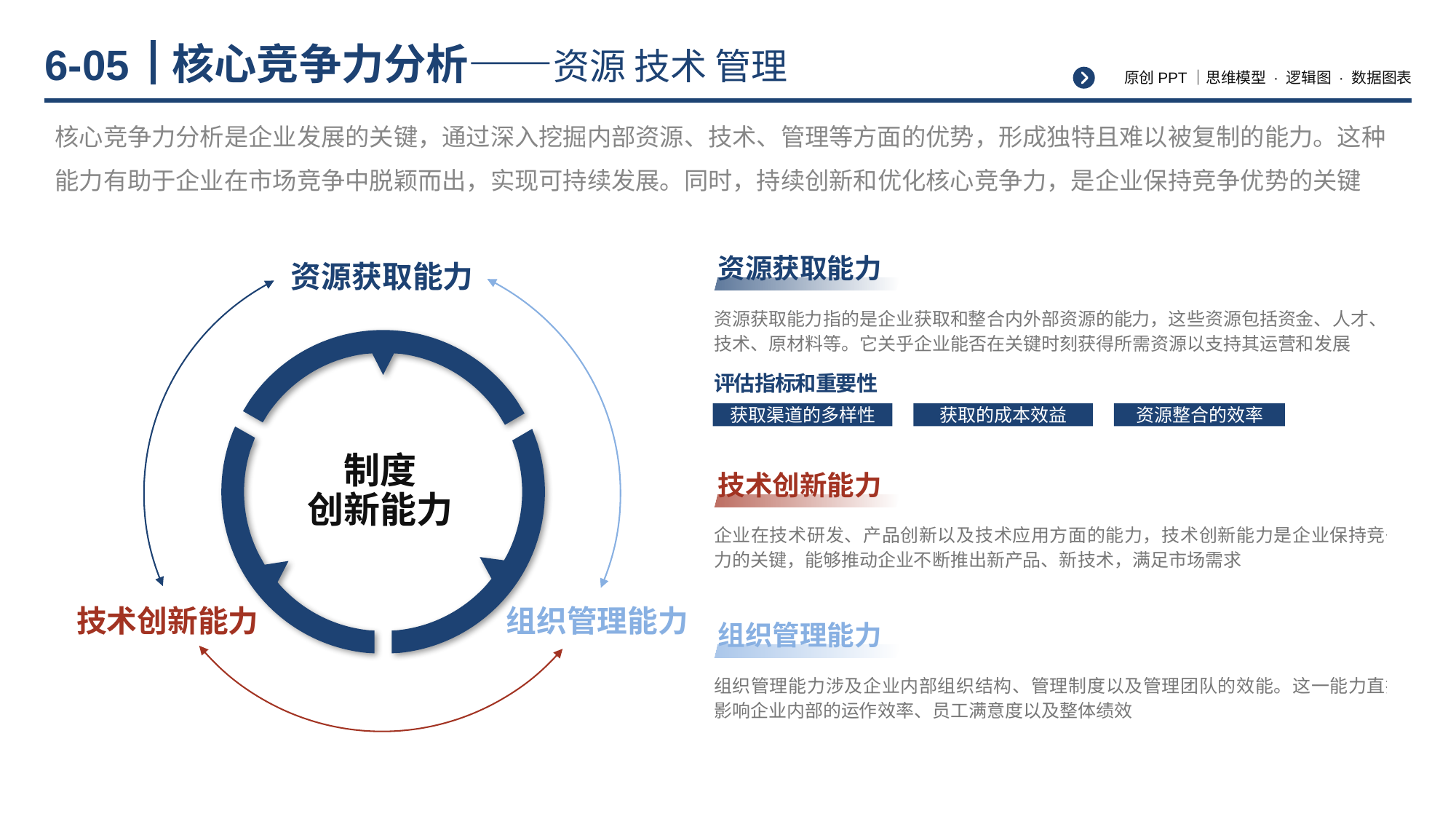

# 核心竞争力分析——资源 技术 管理
6-05
核心竞争力分析是企业发展的关键，通过深入挖掘内部资源、技术、管理等方面的优势，形成独特且难以被复制的能力。这种能力有助于企业在市场竞争中脱颖而出，实现可持续发展。同时，持续创新和优化核心竞争力，是企业保持竞争优势的关键

资源获取能力

制度
创新能力
技术创新能力
组织管理能力

资源获取能力

资源获取能力指的是企业获取和整合内外部资源的能力，这些资源包括资金、人才、技术、原材料等。它关乎企业能否在关键时刻获得所需资源以支持其运营和发展
评估指标和重要性
获取渠道的多样性
获取的成本效益
资源整合的效率
技术创新能力

企业在技术研发、产品创新以及技术应用方面的能力，技术创新能力是企业保持竞争力的关键，能够推动企业不断推出新产品、新技术，满足市场需求
组织管理能力

组织管理能力涉及企业内部组织结构、管理制度以及管理团队的效能。这一能力直接影响企业内部的运作效率、员工满意度以及整体绩效